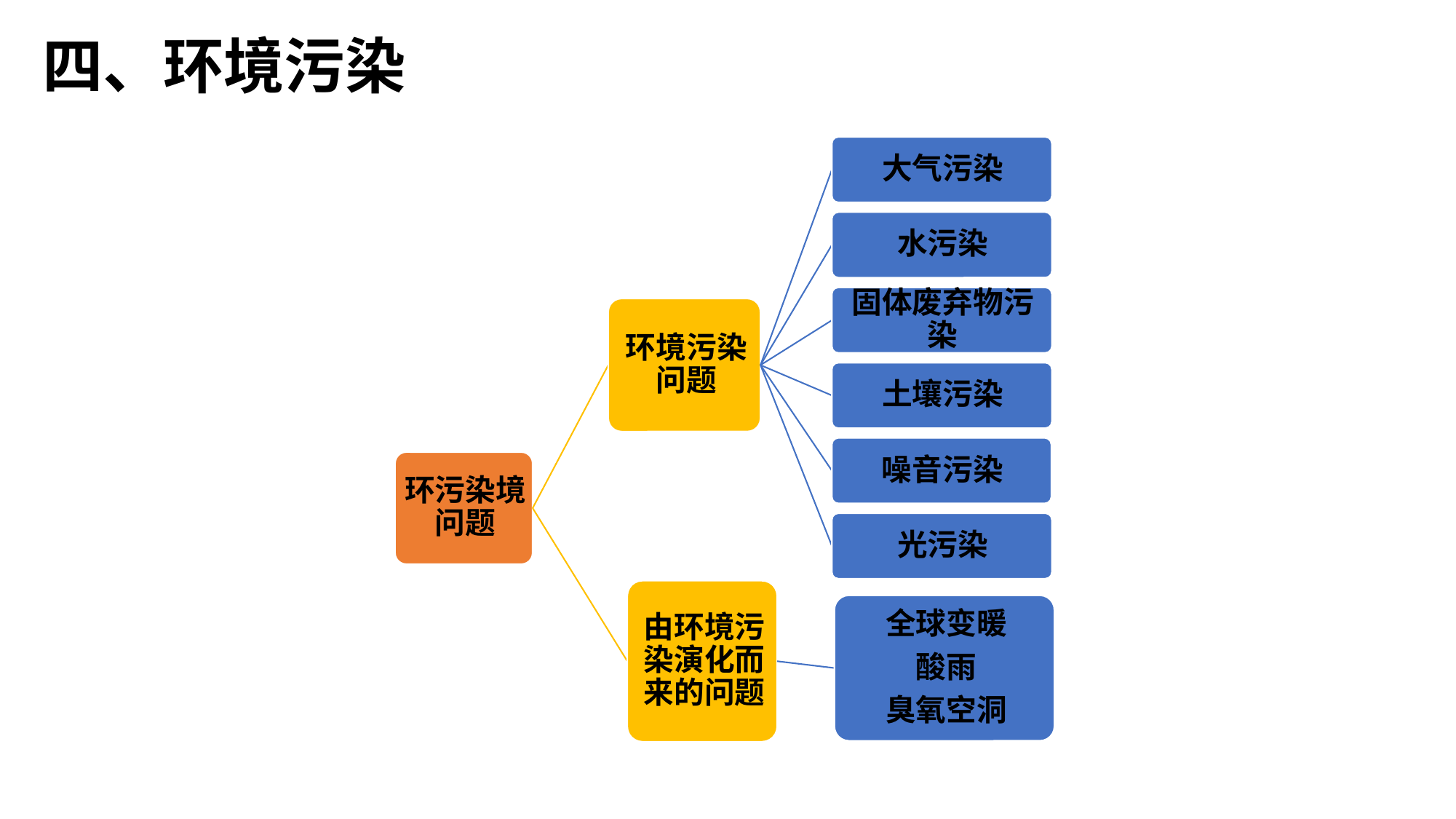

四、环境污染
环污染境问题

环境污染问题

大气污染

水污染

固体废弃物污染

土壤污染

噪音污染

光污染

由环境污染演化而来的问题

全球变暖
酸雨
臭氧空洞